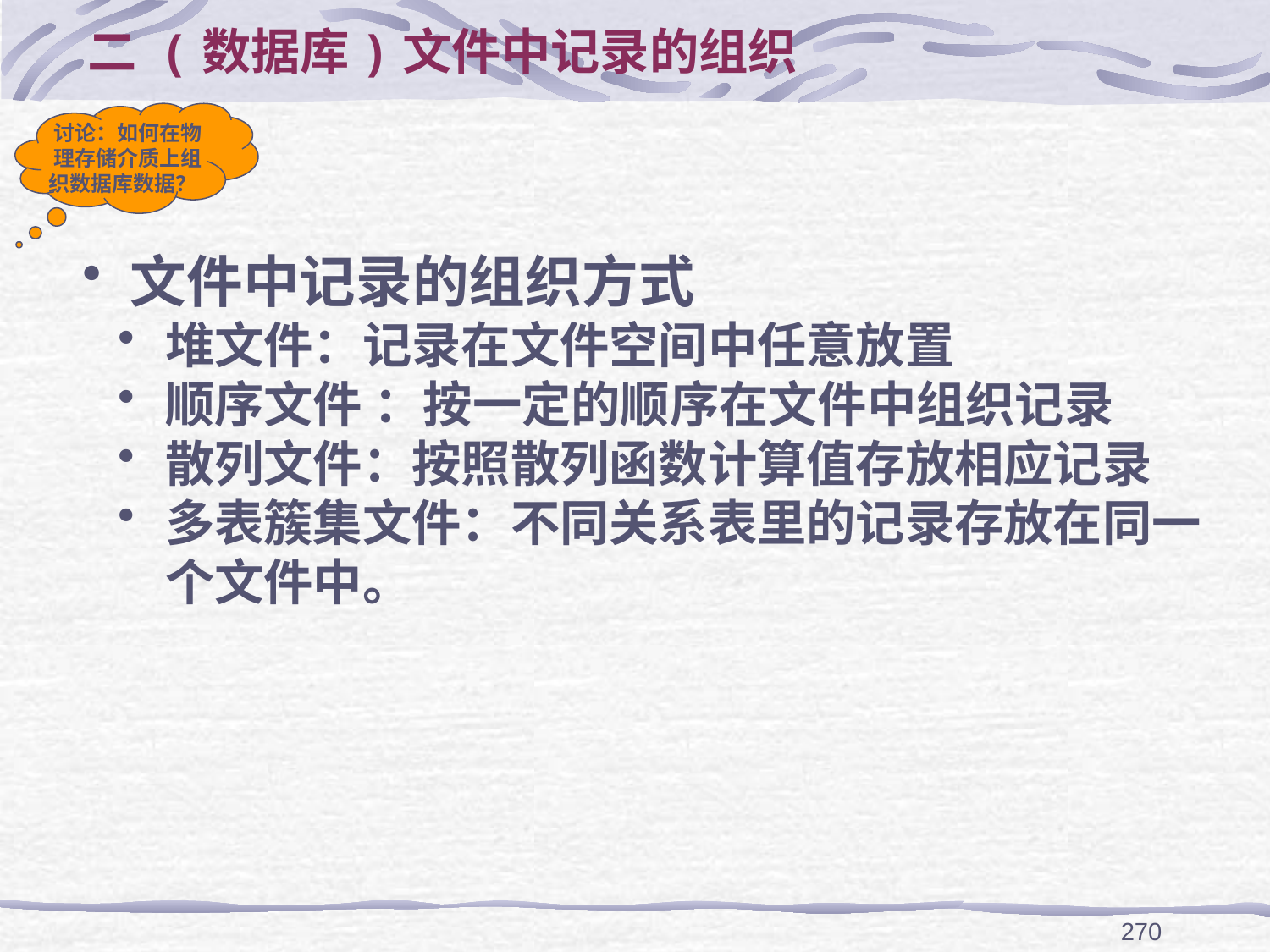

二 (数据库)文件中记录的组织
讨论：如何在物理存储介质上组织数据库数据？
文件中记录的组织方式
堆文件：记录在文件空间中任意放置
顺序文件 ：按一定的顺序在文件中组织记录
散列文件：按照散列函数计算值存放相应记录
多表簇集文件：不同关系表里的记录存放在同一个文件中。

270